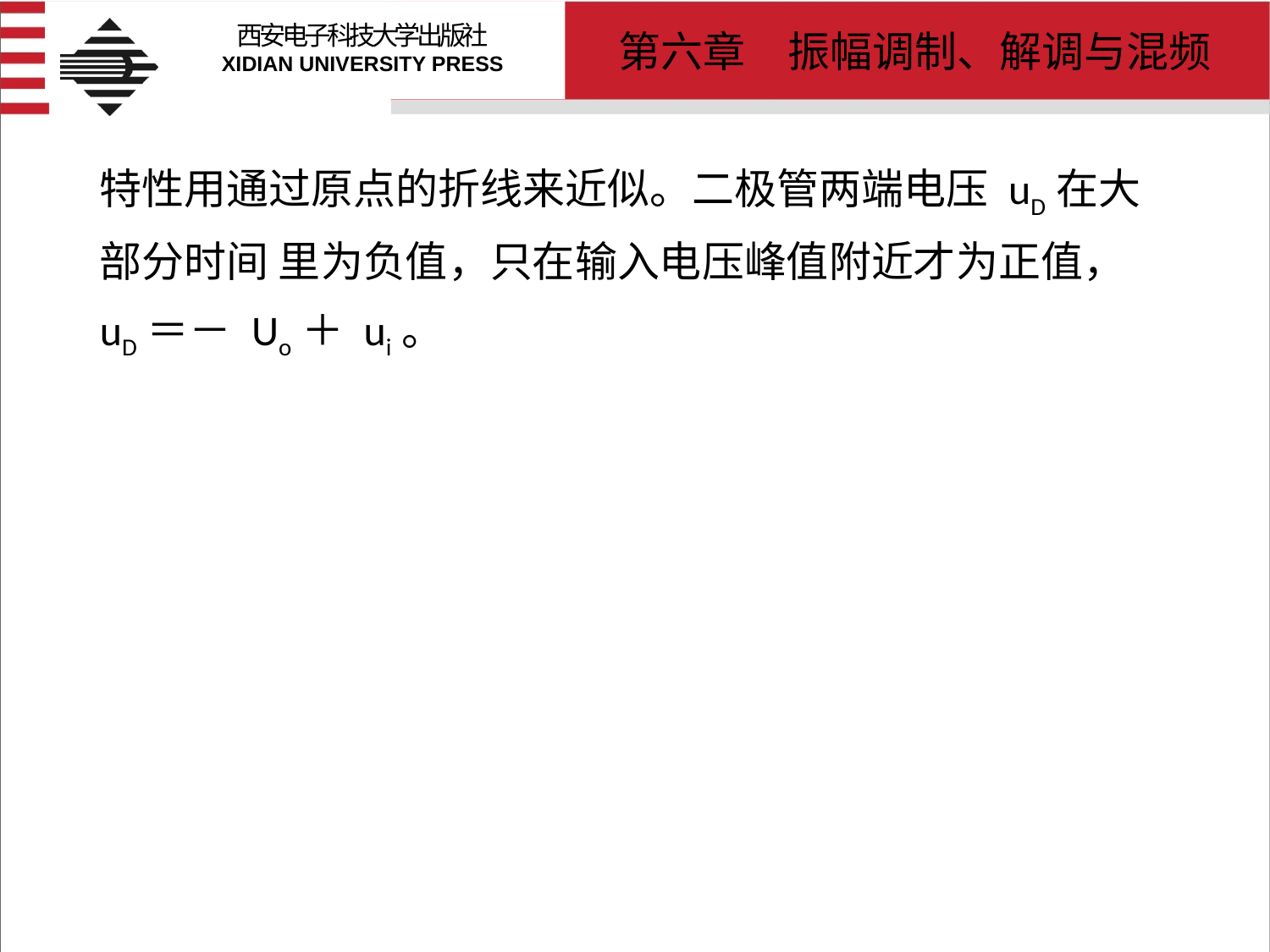

# 特性用通过原点的折线来近似。二极管两端电压 uD在大部分时间 里为负值，只在输入电压峰值附近才为正值， uD＝－ Uo＋ ui。